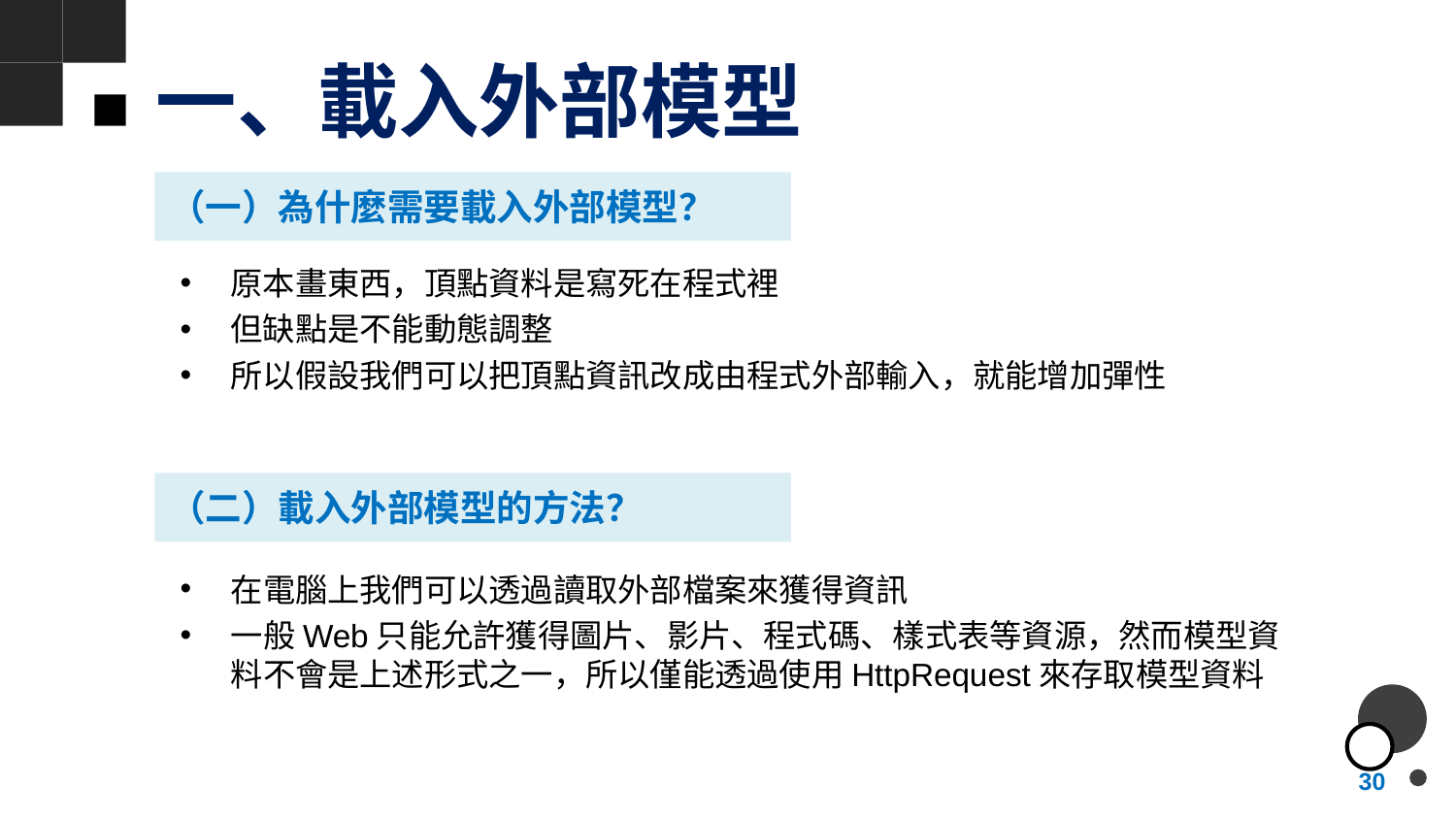

# 一、載入外部模型
（一）為什麼需要載入外部模型？
原本畫東西，頂點資料是寫死在程式裡
但缺點是不能動態調整
所以假設我們可以把頂點資訊改成由程式外部輸入，就能增加彈性
（二）載入外部模型的方法？
在電腦上我們可以透過讀取外部檔案來獲得資訊
一般Web只能允許獲得圖片、影片、程式碼、樣式表等資源，然而模型資料不會是上述形式之一，所以僅能透過使用HttpRequest來存取模型資料

30